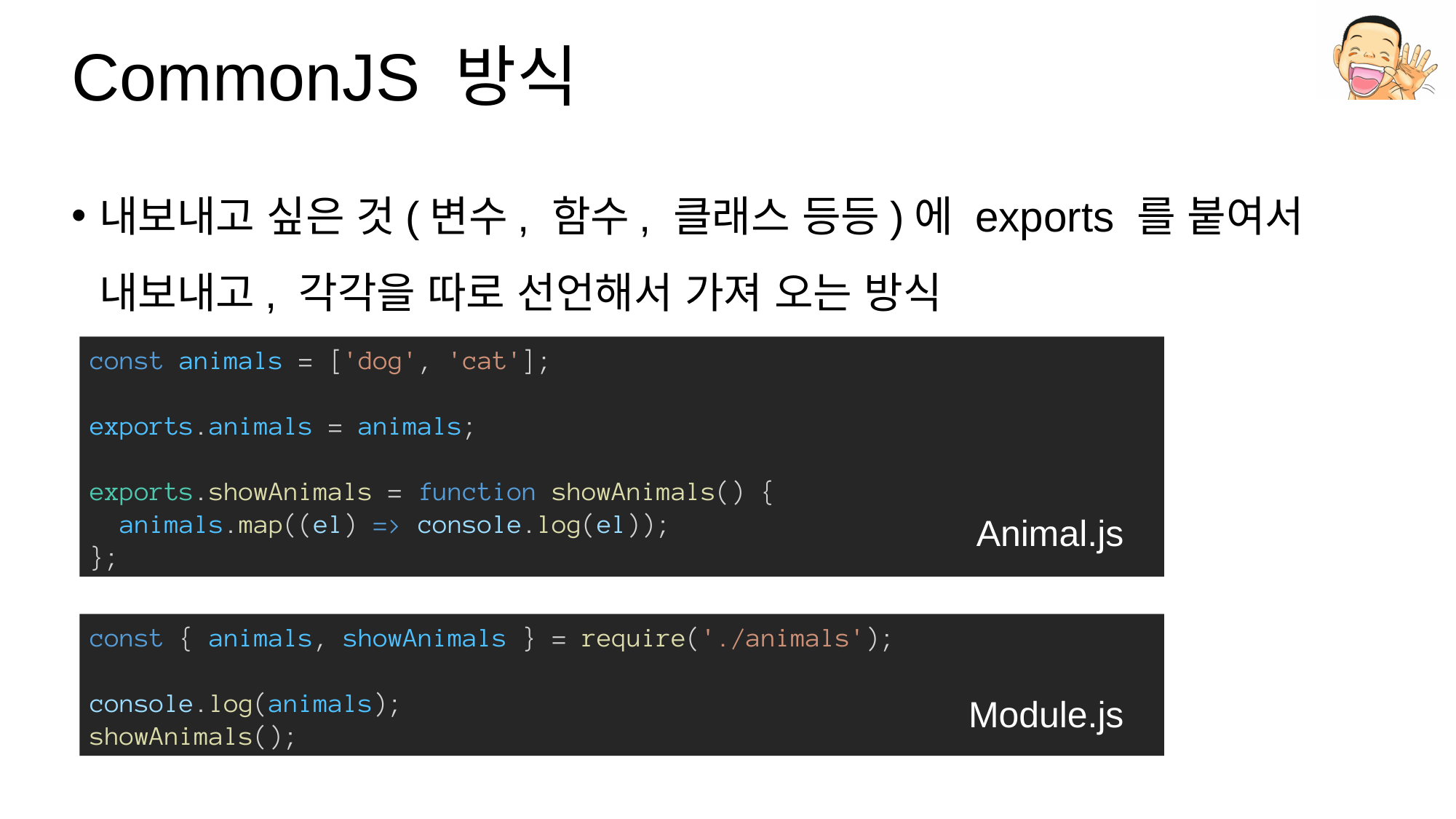

# CommonJS 방식
내보내고 싶은 것(변수, 함수, 클래스 등등)에 exports 를 붙여서 내보내고, 각각을 따로 선언해서 가져 오는 방식
const animals = ['dog', 'cat'];
exports.animals = animals;
exports.showAnimals = function showAnimals() {
  animals.map((el) => console.log(el));
};
Animal.js
const { animals, showAnimals } = require('./animals');
console.log(animals);
showAnimals();
Module.js